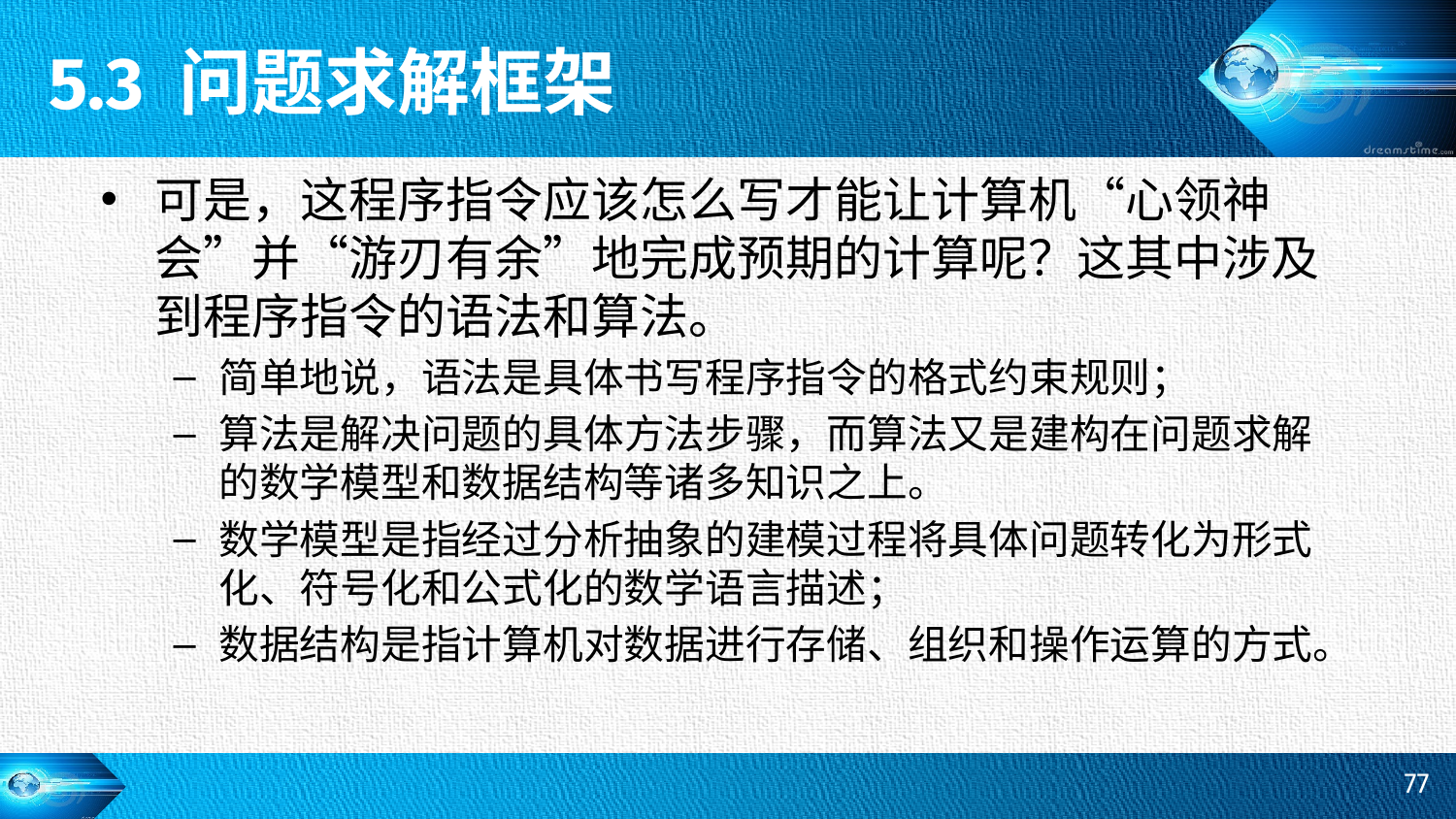

5.3 问题求解框架
可是，这程序指令应该怎么写才能让计算机“心领神会”并“游刃有余”地完成预期的计算呢？这其中涉及到程序指令的语法和算法。
简单地说，语法是具体书写程序指令的格式约束规则；
算法是解决问题的具体方法步骤，而算法又是建构在问题求解的数学模型和数据结构等诸多知识之上。
数学模型是指经过分析抽象的建模过程将具体问题转化为形式化、符号化和公式化的数学语言描述；
数据结构是指计算机对数据进行存储、组织和操作运算的方式。
77